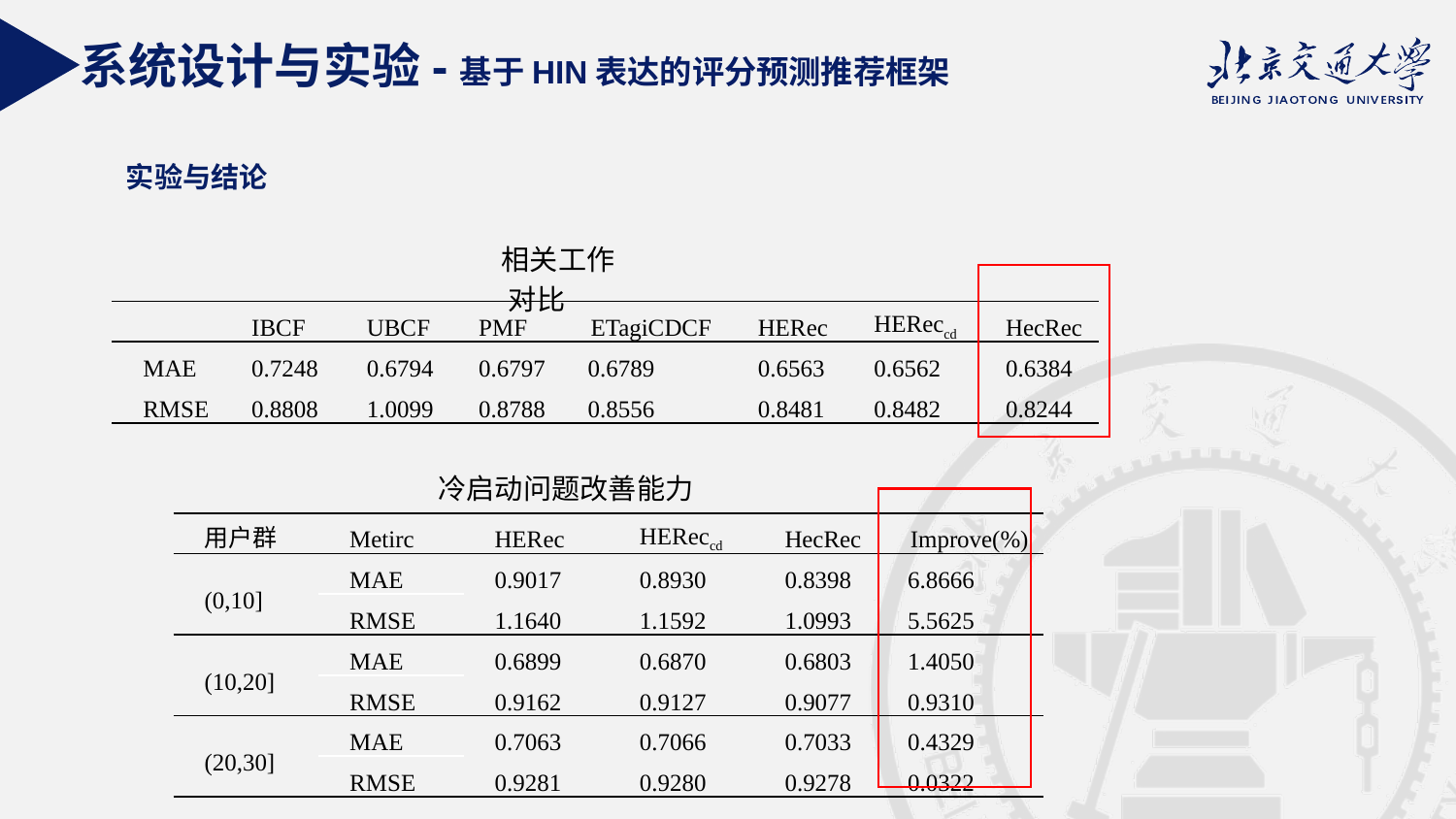

系统设计与实验-基于HIN表达的评分预测推荐框架
实验与结论
相关工作对比

|  | IBCF | UBCF | PMF | ETagiCDCF | HERec | HEReccd | HecRec |
| --- | --- | --- | --- | --- | --- | --- | --- |
| MAE | 0.7248 | 0.6794 | 0.6797 | 0.6789 | 0.6563 | 0.6562 | 0.6384 |
| RMSE | 0.8808 | 1.0099 | 0.8788 | 0.8556 | 0.8481 | 0.8482 | 0.8244 |
冷启动问题改善能力

| 用户群 | Metirc | HERec | HEReccd | HecRec | Improve(%) |
| --- | --- | --- | --- | --- | --- |
| (0,10] | MAE | 0.9017 | 0.8930 | 0.8398 | 6.8666 |
|  | RMSE | 1.1640 | 1.1592 | 1.0993 | 5.5625 |
| (10,20] | MAE | 0.6899 | 0.6870 | 0.6803 | 1.4050 |
|  | RMSE | 0.9162 | 0.9127 | 0.9077 | 0.9310 |
| (20,30] | MAE | 0.7063 | 0.7066 | 0.7033 | 0.4329 |
|  | RMSE | 0.9281 | 0.9280 | 0.9278 | 0.0322 |